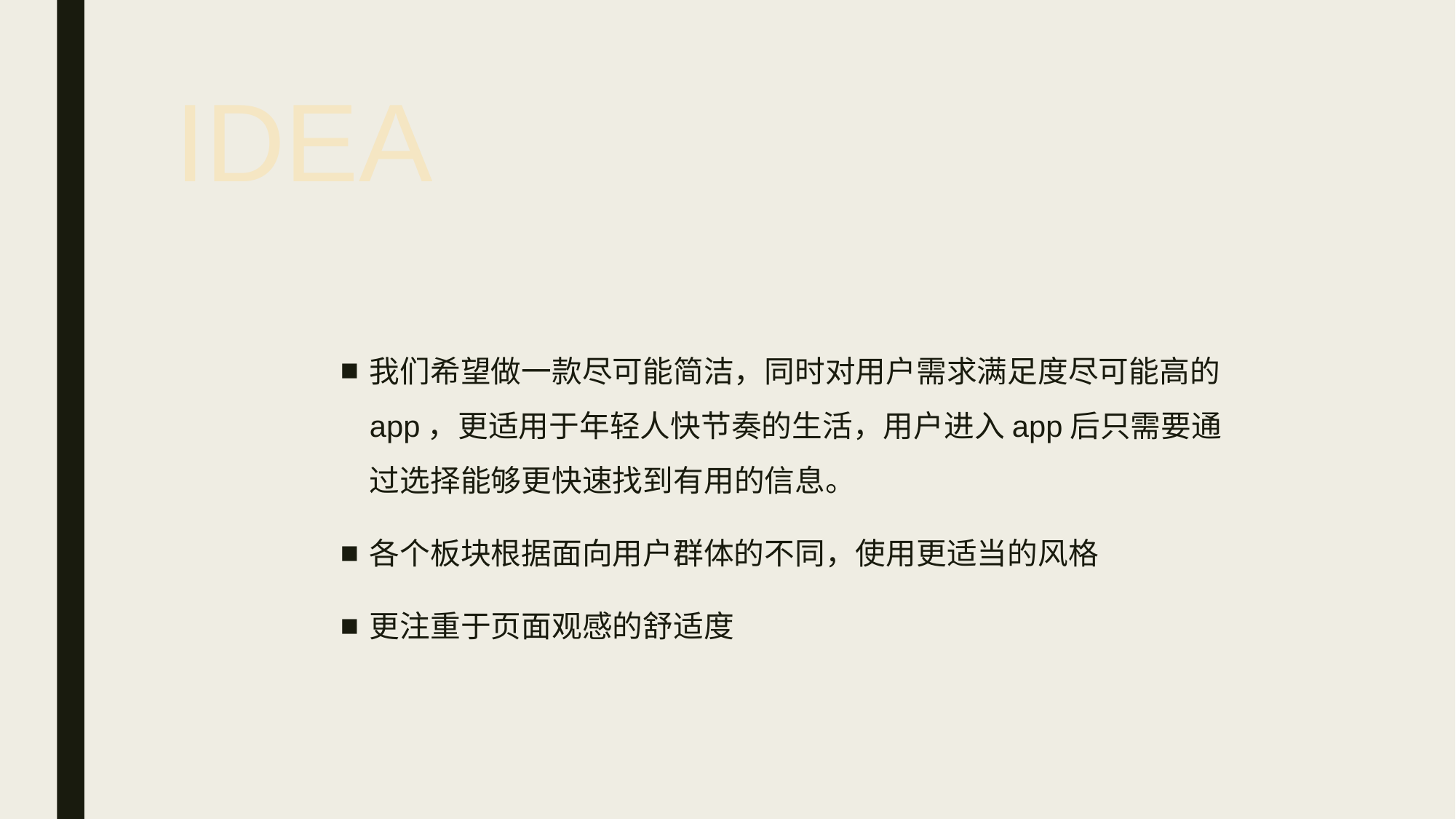

# IDEA
我们希望做一款尽可能简洁，同时对用户需求满足度尽可能高的app，更适用于年轻人快节奏的生活，用户进入app后只需要通过选择能够更快速找到有用的信息。
各个板块根据面向用户群体的不同，使用更适当的风格
更注重于页面观感的舒适度